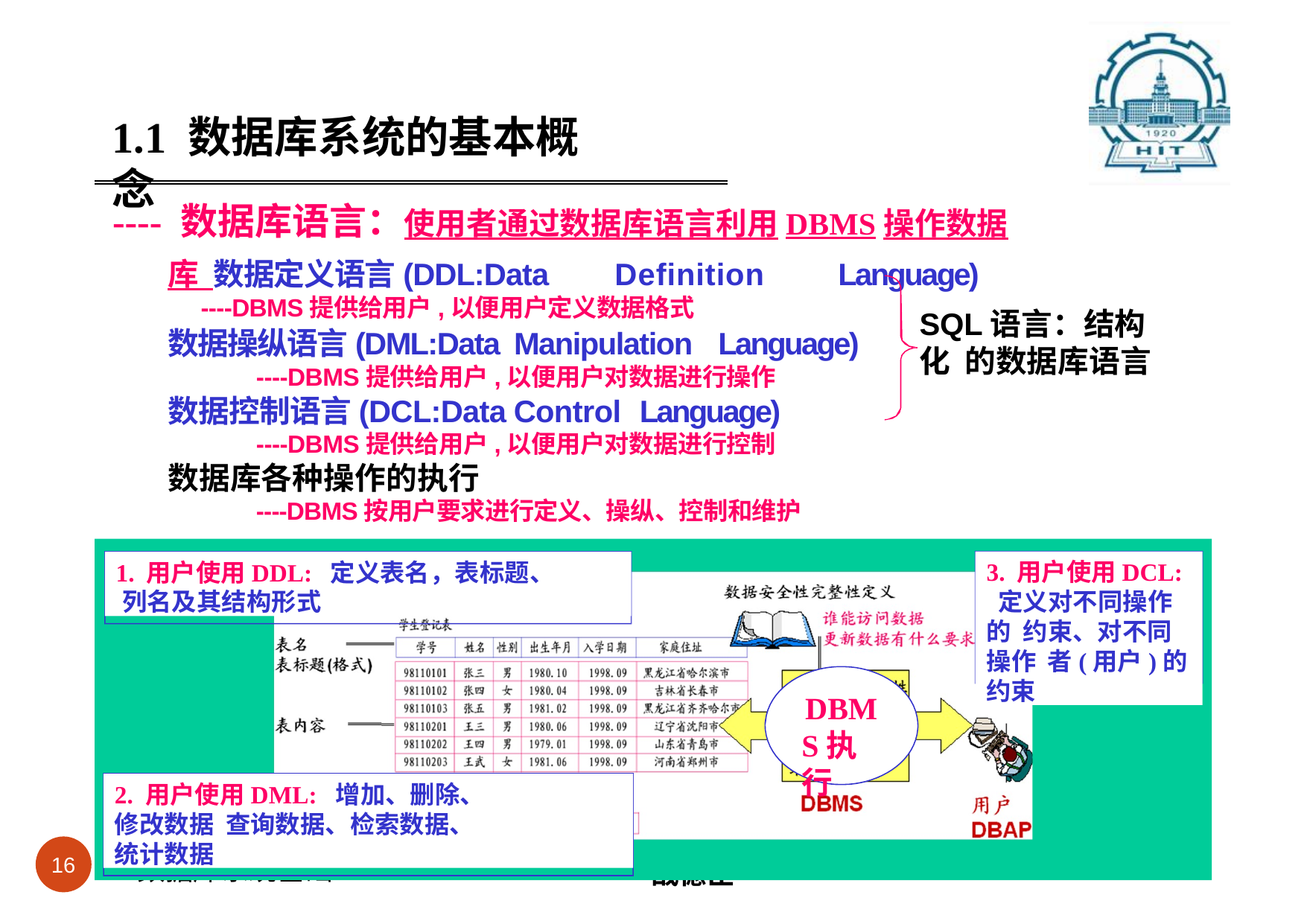

#
1.1 数据库系统的基本概念

---- 数据库语言：使用者通过数据库语言利用DBMS操作数据库  数据定义语言(DDL:Data	Definition	Language)
----DBMS提供给用户,以便用户定义数据格式

SQL语言：结构化  的数据库语言
数据操纵语言(DML:Data	Manipulation	Language)
----DBMS提供给用户,以便用户对数据进行操作
数据控制语言(DCL:Data	Control	Language)
----DBMS提供给用户,以便用户对数据进行控制
数据库各种操作的执行
----DBMS按用户要求进行定义、操纵、控制和维护

战德臣	博士•教授•教学带头人•博士生导师

3. 用户使用DCL:  定义对不同操作的  约束、对不同操作  者(用户)的约束
1. 用户使用DDL:  定义表名，表标题、列名及其结构形式

DBM
S执行

2. 用户使用DML:  增加、删除、修改数据  查询数据、检索数据、统计数据